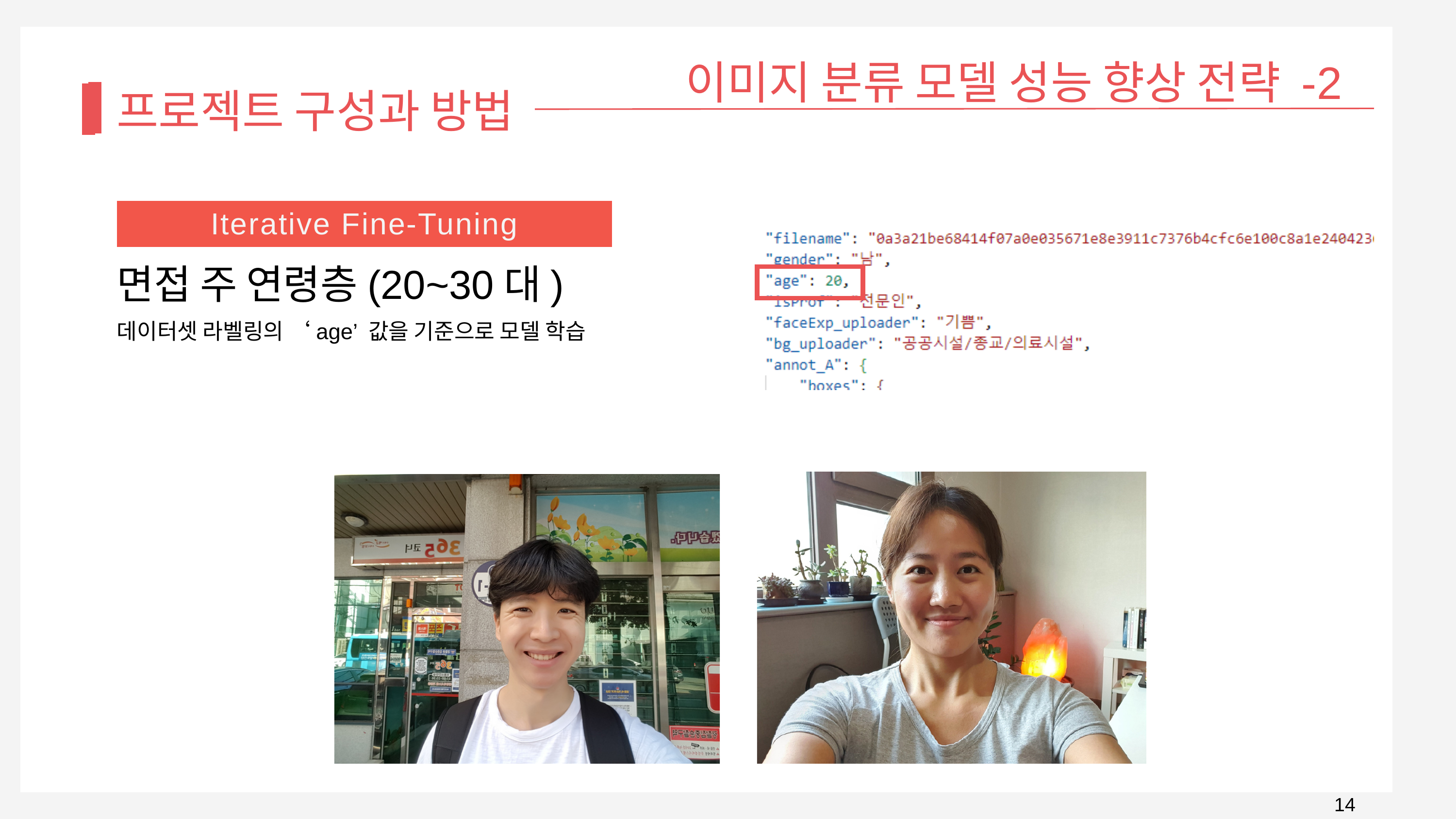

이미지 분류 모델 성능 향상 전략 -2
프로젝트 구성과 방법

Iterative Fine-Tuning

면접 주 연령층(20~30대)

데이터셋 라벨링의 ‘age’ 값을 기준으로 모델 학습

14